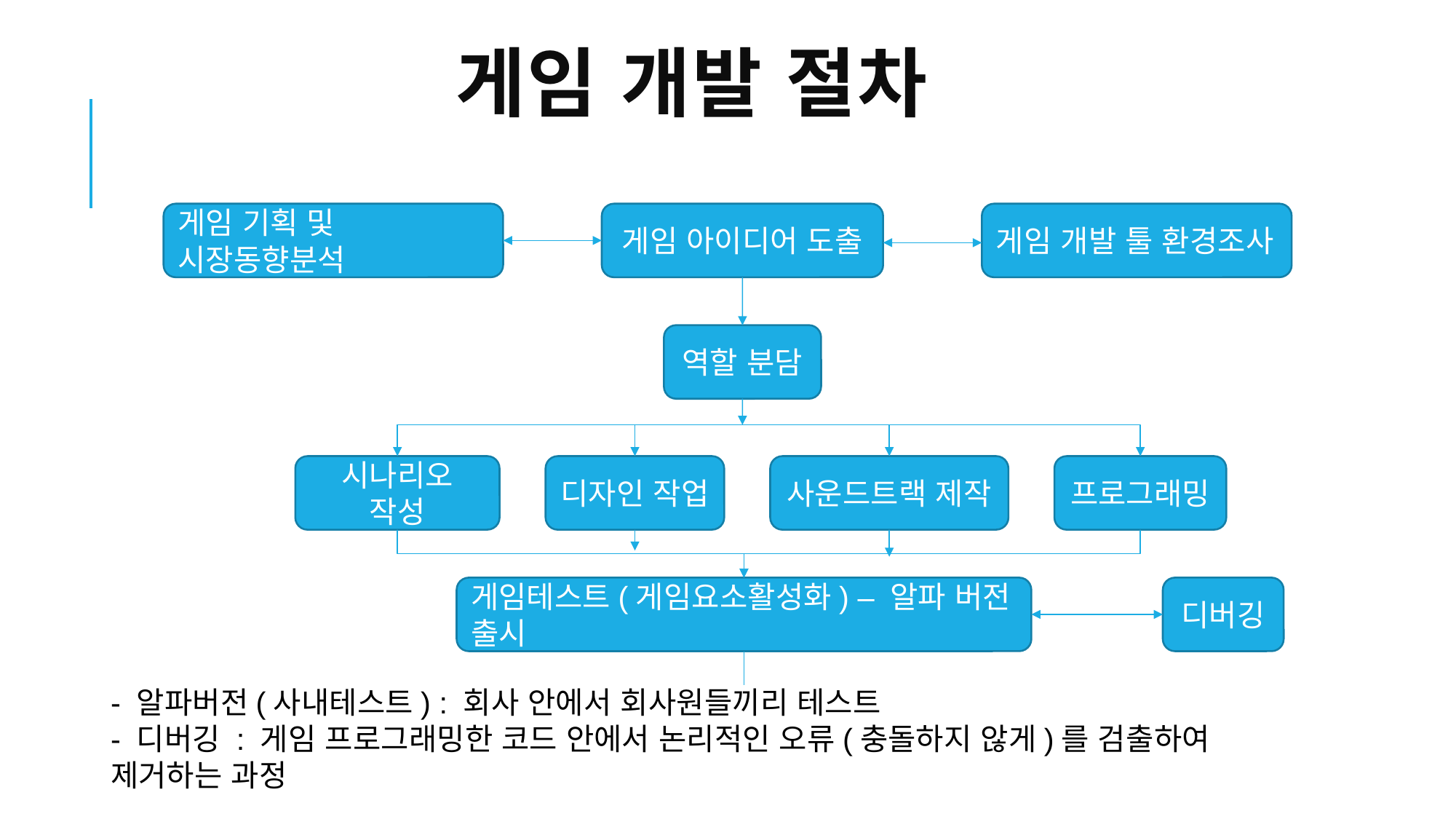

# 게임 개발 절차
게임 기획 및 시장동향분석
게임 아이디어 도출
게임 개발 툴 환경조사
역할 분담
시나리오 작성
디자인 작업
사운드트랙 제작
프로그래밍
게임테스트(게임요소활성화) – 알파 버전 출시
디버깅
- 알파버전(사내테스트) : 회사 안에서 회사원들끼리 테스트
- 디버깅 : 게임 프로그래밍한 코드 안에서 논리적인 오류(충돌하지 않게)를 검출하여 제거하는 과정